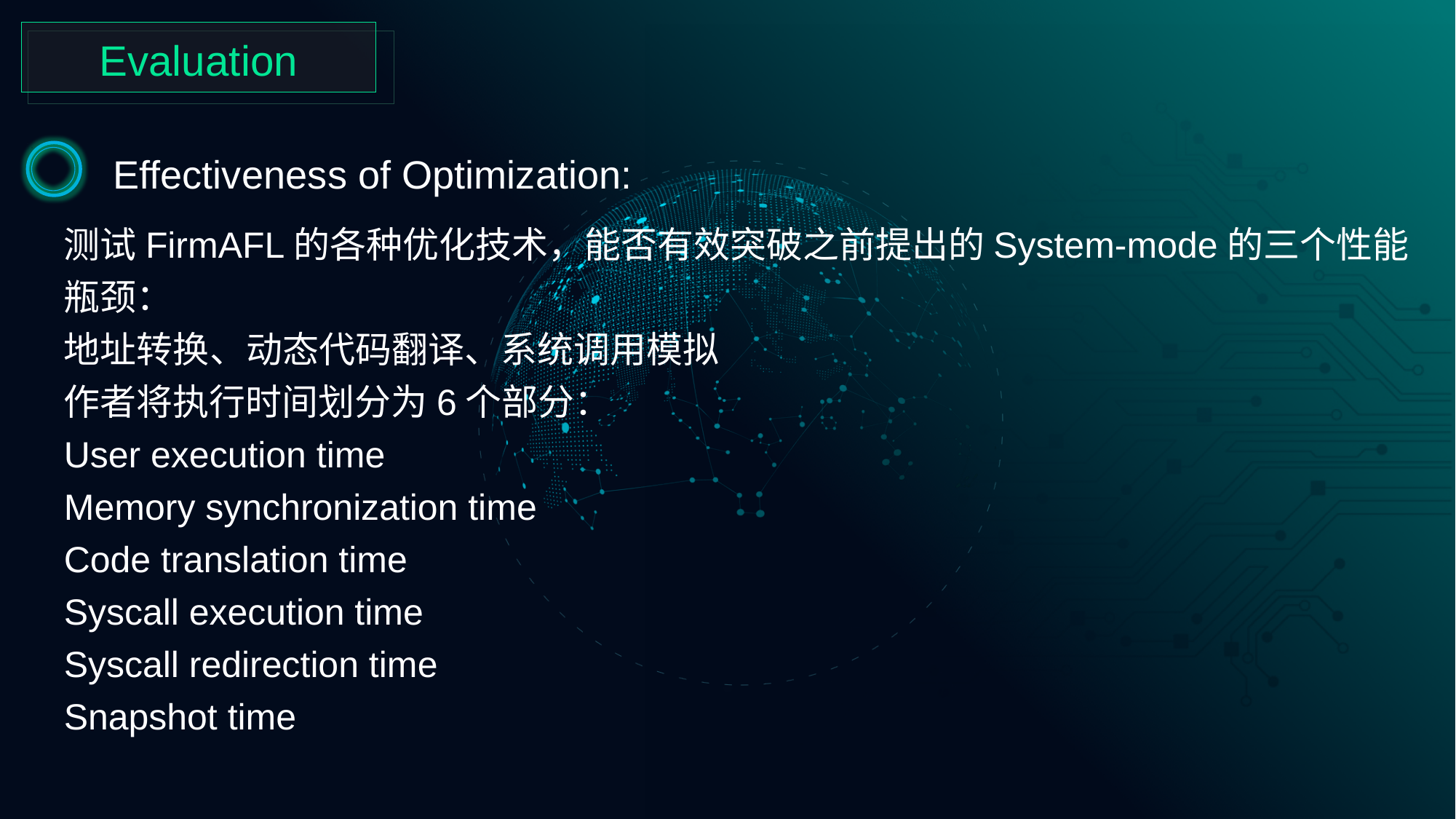

Evaluation

 Effectiveness of Optimization:
测试FirmAFL的各种优化技术，能否有效突破之前提出的System-mode的三个性能瓶颈：
地址转换、动态代码翻译、系统调用模拟
作者将执行时间划分为6个部分：
User execution time
Memory synchronization time
Code translation time
Syscall execution time
Syscall redirection time
Snapshot time